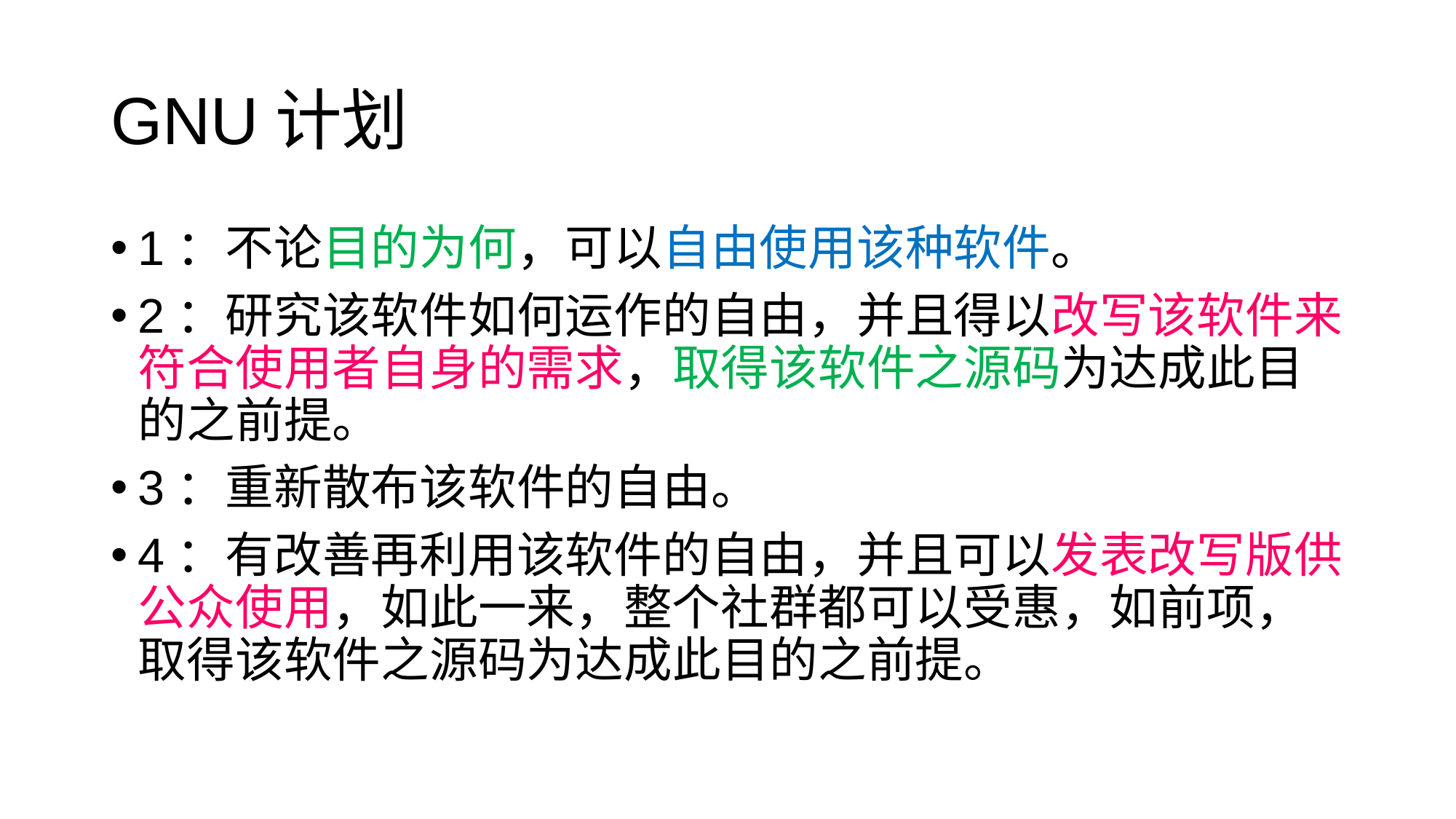

# GNU计划
1：不论目的为何，可以自由使用该种软件。
2：研究该软件如何运作的自由，并且得以改写该软件来符合使用者自身的需求，取得该软件之源码为达成此目的之前提。
3：重新散布该软件的自由。
4：有改善再利用该软件的自由，并且可以发表改写版供公众使用，如此一来，整个社群都可以受惠，如前项，取得该软件之源码为达成此目的之前提。